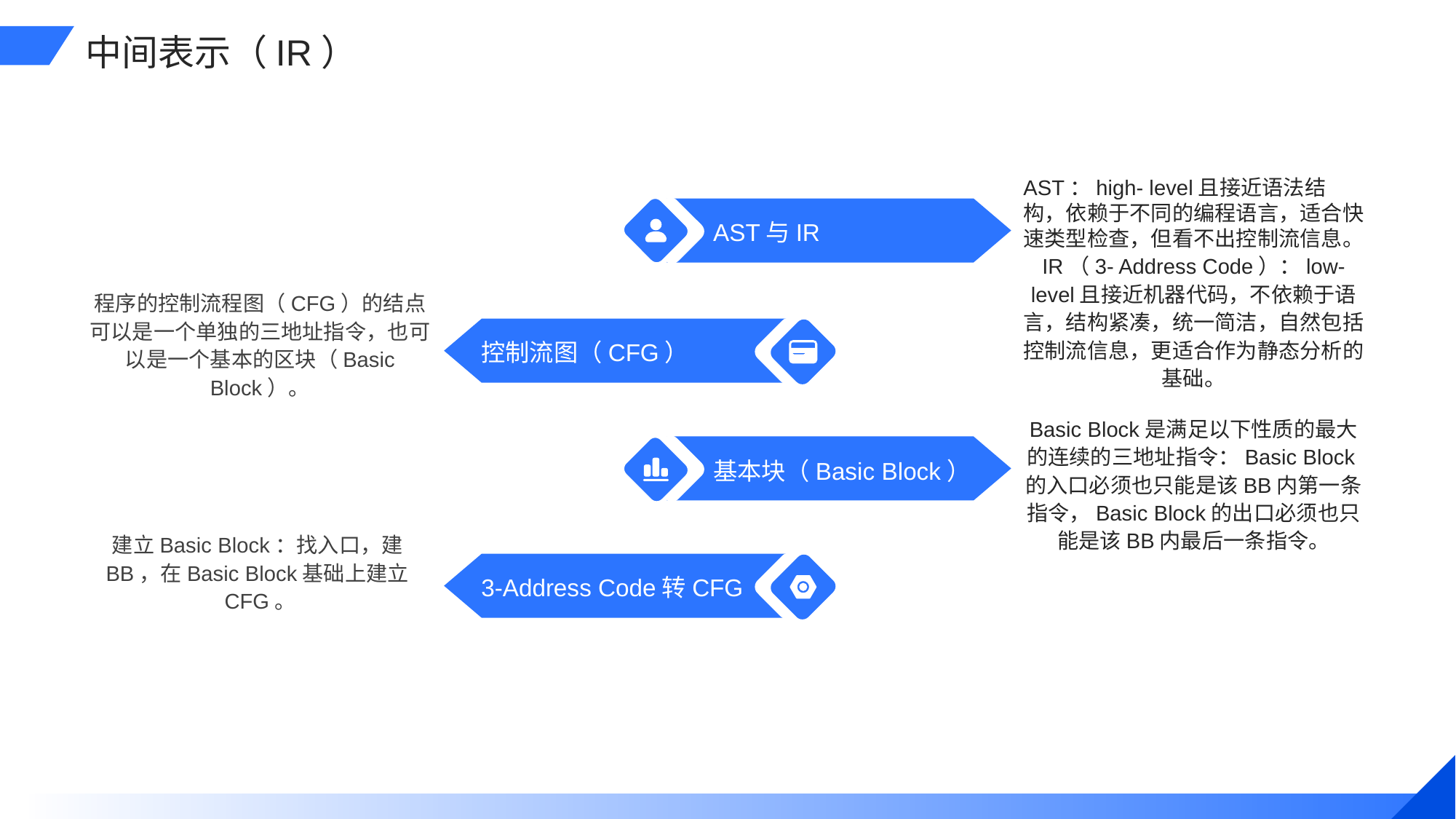

中间表示（IR）

AST：high- level且接近语法结构，依赖于不同的编程语言，适合快速类型检查，但看不出控制流信息。
IR（3- Address Code）：low- level且接近机器代码，不依赖于语言，结构紧凑，统一简洁，自然包括控制流信息，更适合作为静态分析的基础。

AST与IR

程序的控制流程图（CFG）的结点可以是一个单独的三地址指令，也可以是一个基本的区块（Basic Block）。

控制流图（CFG）

Basic Block是满足以下性质的最大的连续的三地址指令：Basic Block的入口必须也只能是该BB内第一条指令，Basic Block的出口必须也只能是该BB内最后一条指令。

基本块（Basic Block）

建立Basic Block：找入口，建BB，在Basic Block基础上建立CFG。

3-Address Code转CFG